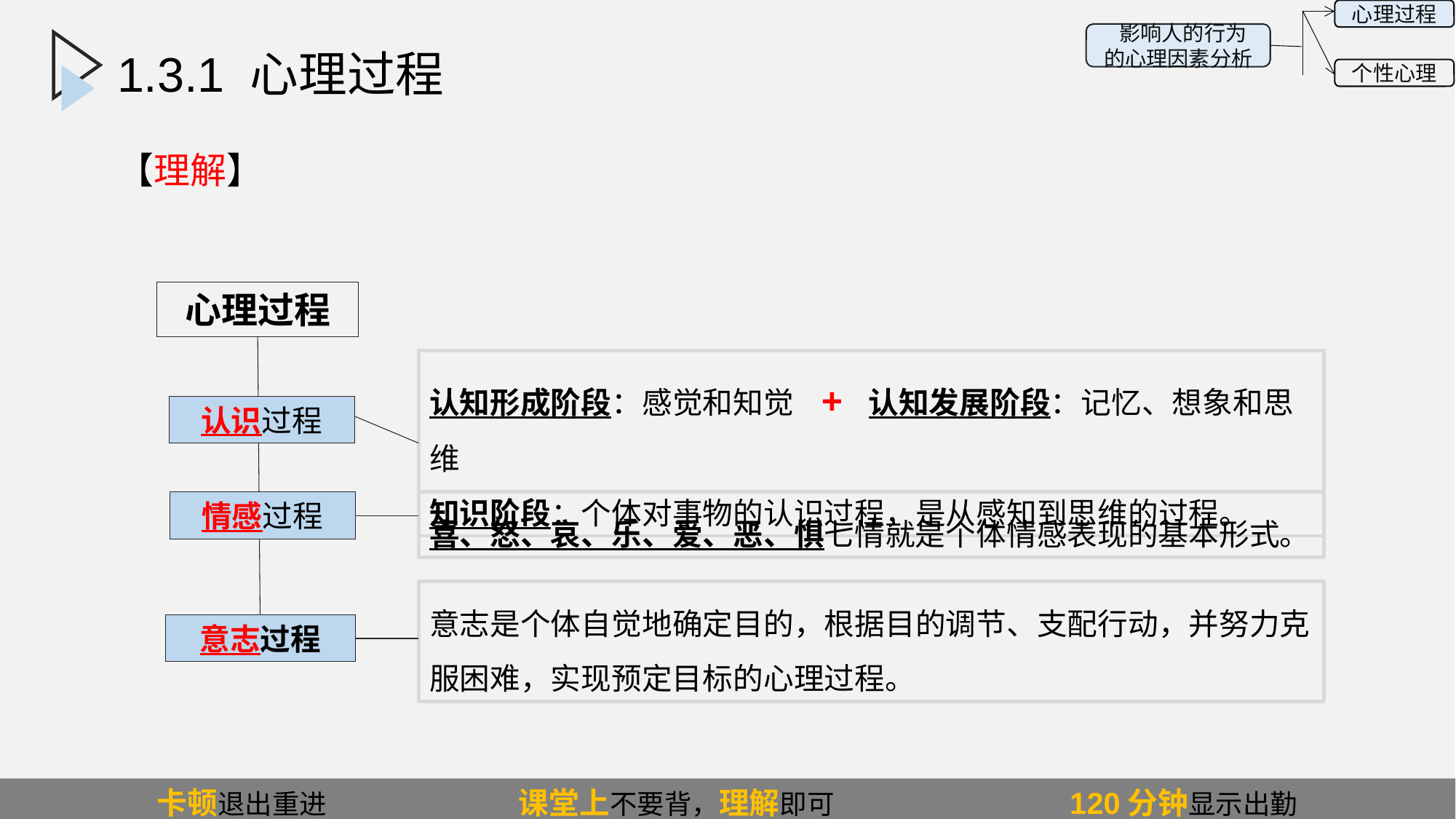

心理过程
 影响人的行为的心理因素分析

个性心理
1.3.1.0心理过程
# 1.3.1 心理过程
【理解】

心理过程
认知形成阶段：感觉和知觉   +  认知发展阶段：记忆、想象和思维
知识阶段：个体对事物的认识过程，是从感知到思维的过程。
认识过程
情感过程
喜、怒、哀、乐、爱、恶、惧七情就是个体情感表现的基本形式。
意志是个体自觉地确定目的，根据目的调节、支配行动，并努力克服困难，实现预定目标的心理过程。
意志过程